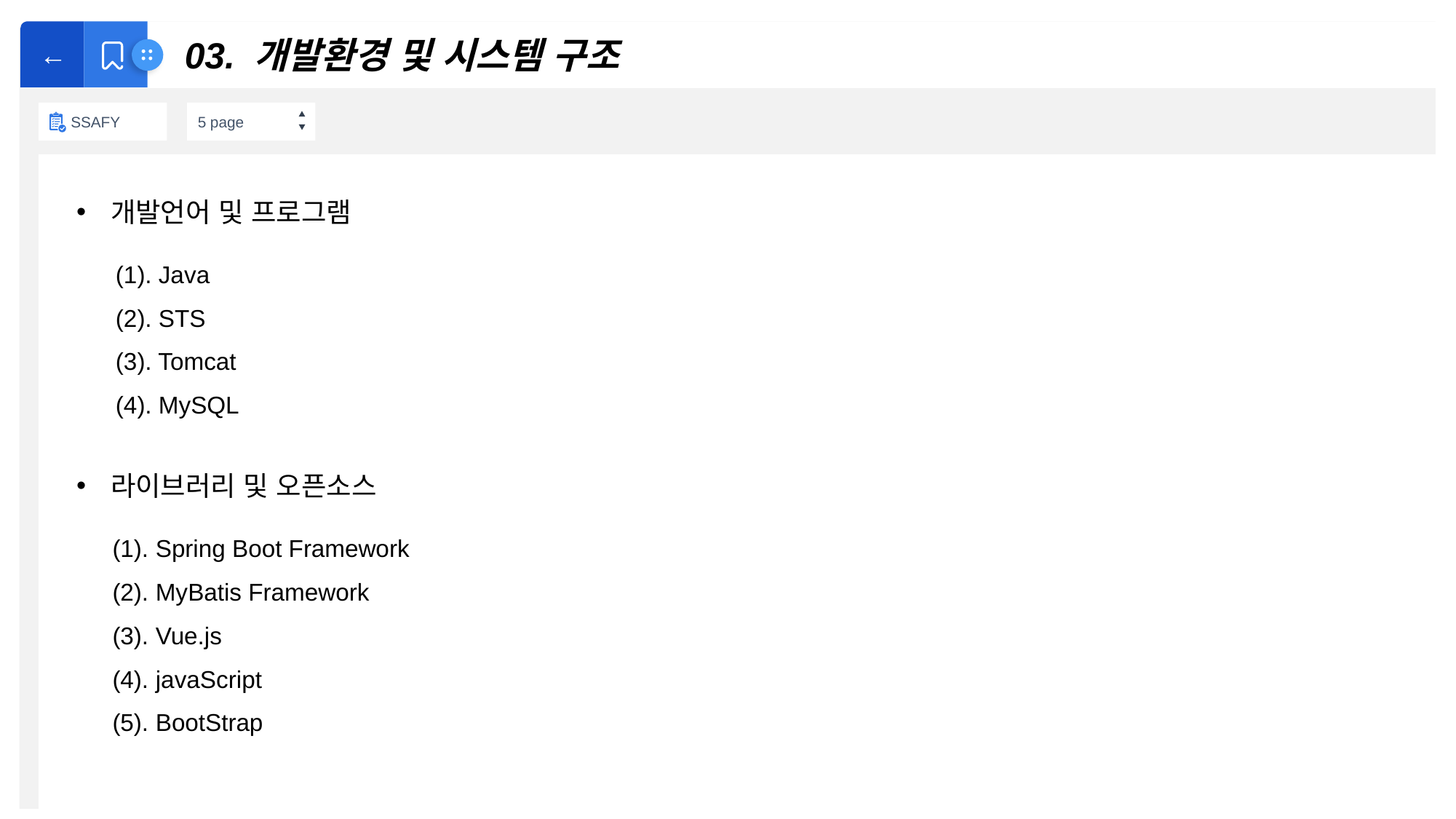

←

SSAFY
5 page

  03. 개발환경 및 시스템 구조
개발언어 및 프로그램
(1). Java
(2). STS
(3). Tomcat
(4). MySQL
라이브러리 및 오픈소스
(1). Spring Boot Framework
(2). MyBatis Framework
(3). Vue.js
(4). javaScript
(5). BootStrap